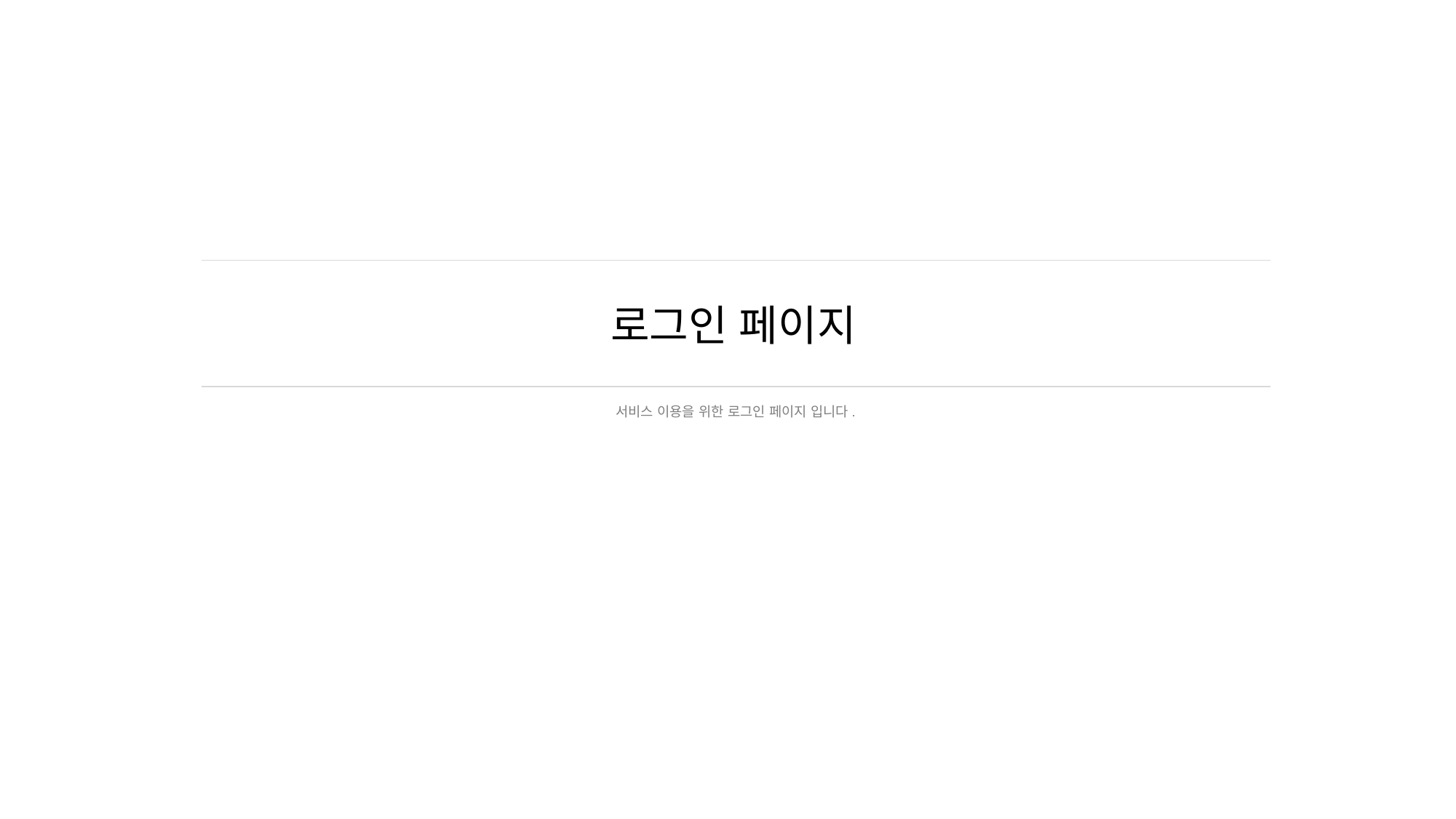

# 로그인 페이지
서비스 이용을 위한 로그인 페이지 입니다.